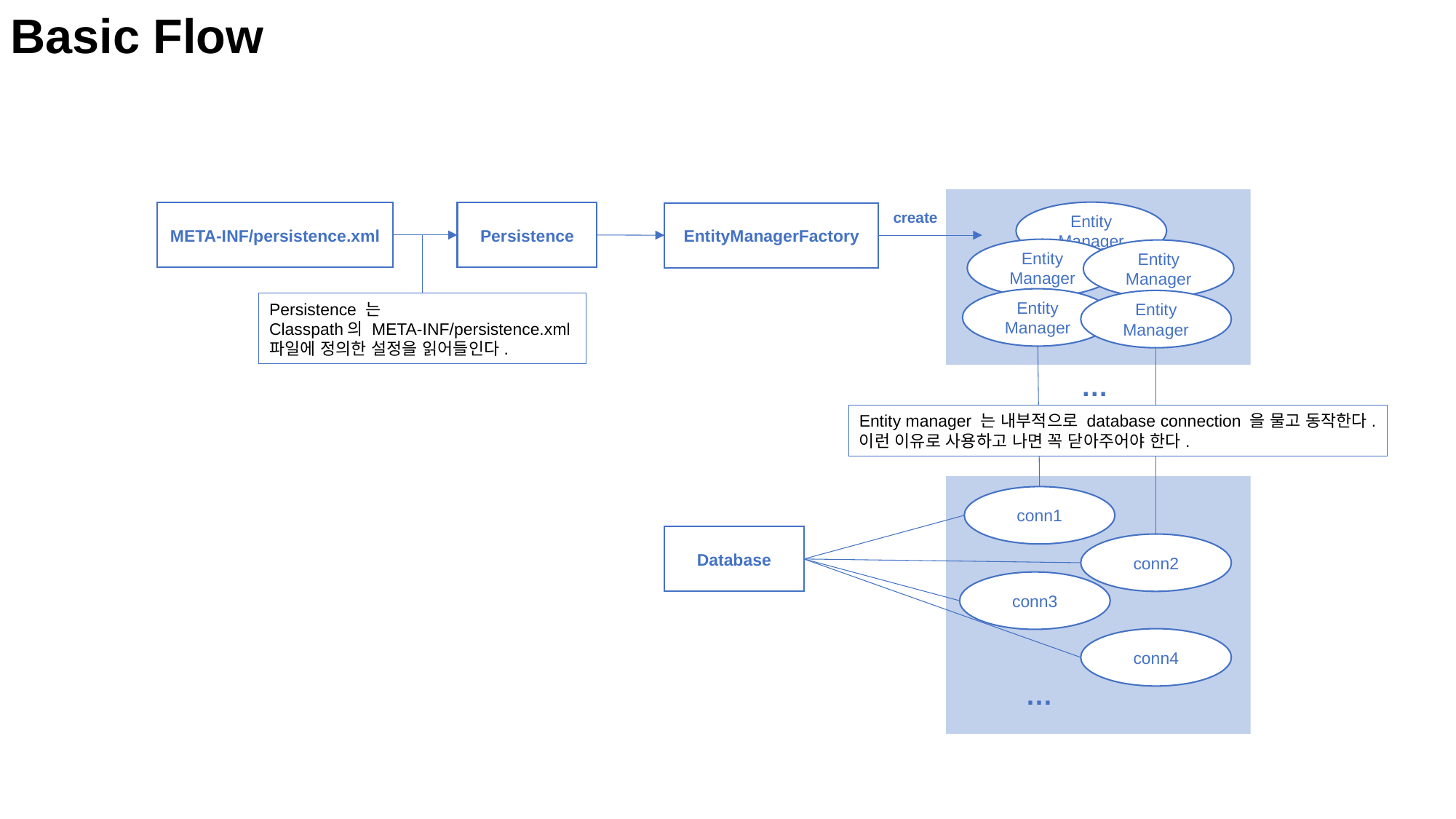

Basic Flow

Entity
Manager
create
META-INF/persistence.xml
Persistence
EntityManagerFactory
Entity
Manager
Entity
Manager
Entity
Manager
Entity
Manager
Persistence 는
Classpath의 META-INF/persistence.xml
파일에 정의한 설정을 읽어들인다.
…
Entity manager 는 내부적으로 database connection 을 물고 동작한다.
이런 이유로 사용하고 나면 꼭 닫아주어야 한다.

conn1
Database
conn2
conn3
conn4
…